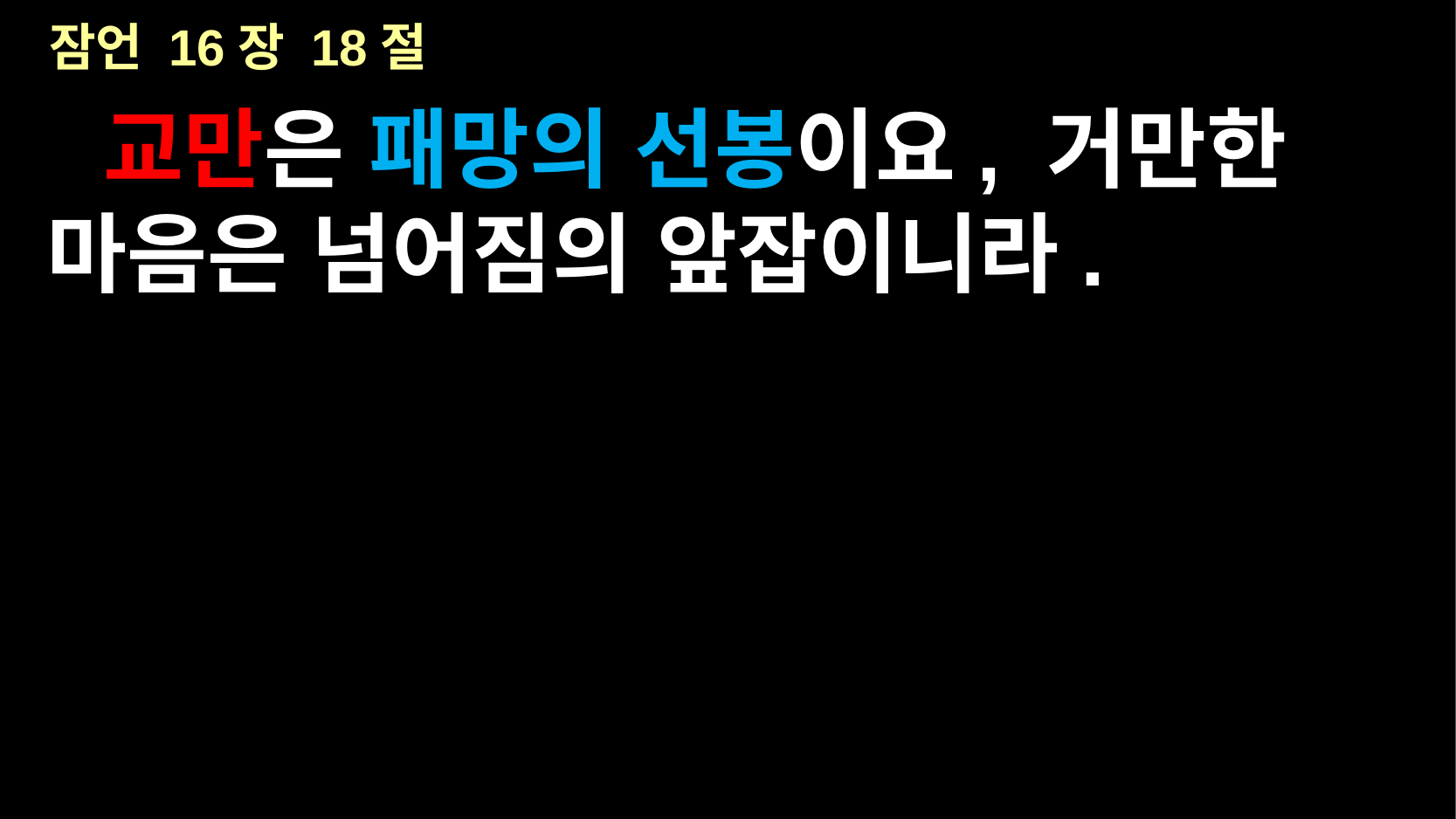

# 잠언 16장 18절
교만은 패망의 선봉이요, 거만한 마음은 넘어짐의 앞잡이니라.